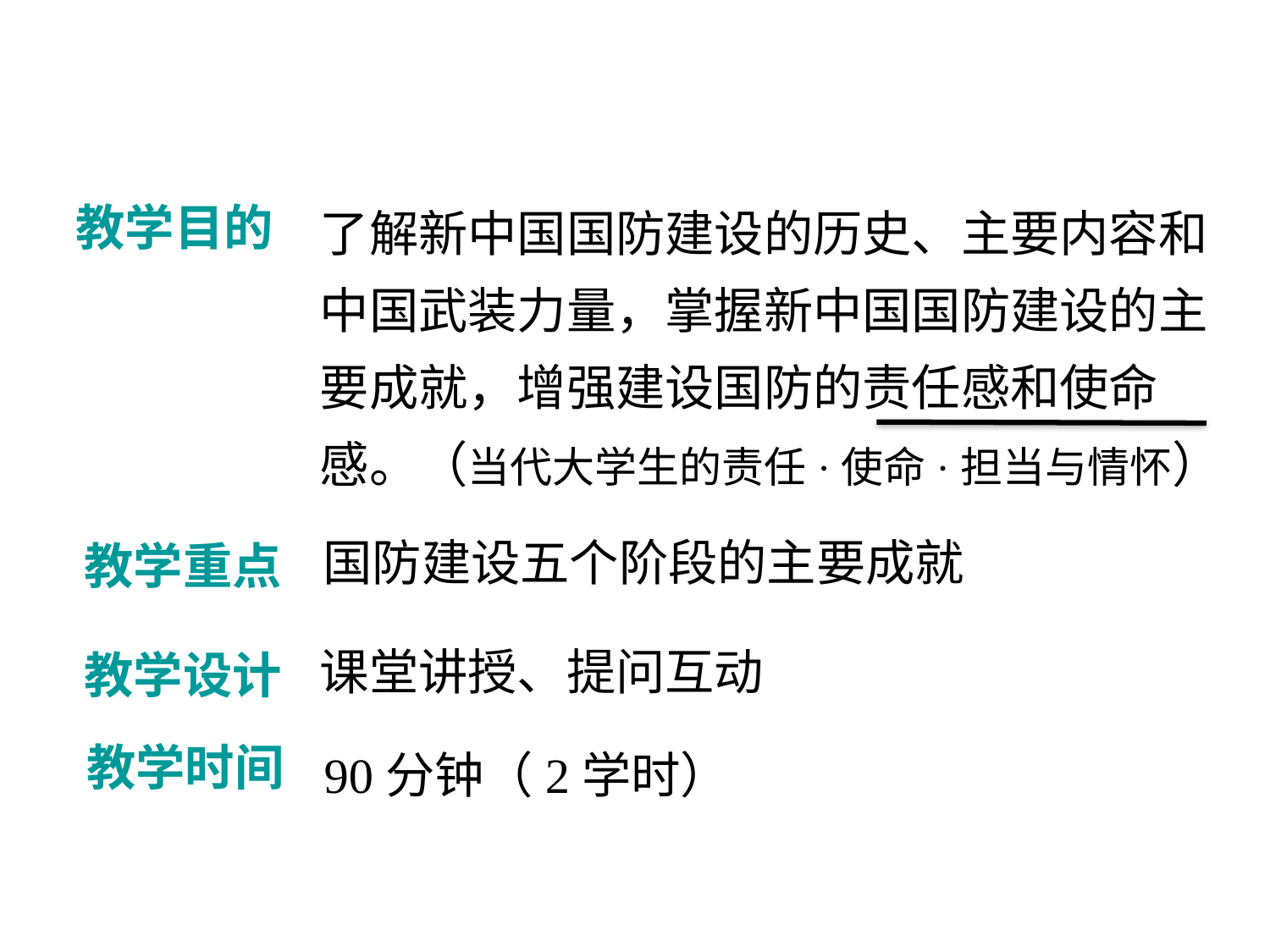

了解新中国国防建设的历史、主要内容和中国武装力量，掌握新中国国防建设的主要成就，增强建设国防的责任感和使命感。（当代大学生的责任·使命·担当与情怀）
教学目的
教学目的
教学重点
国防建设五个阶段的主要成就
教学重点
教学设计
课堂讲授、提问互动
教学设计
教学时间
教学时间
90分钟（2学时）